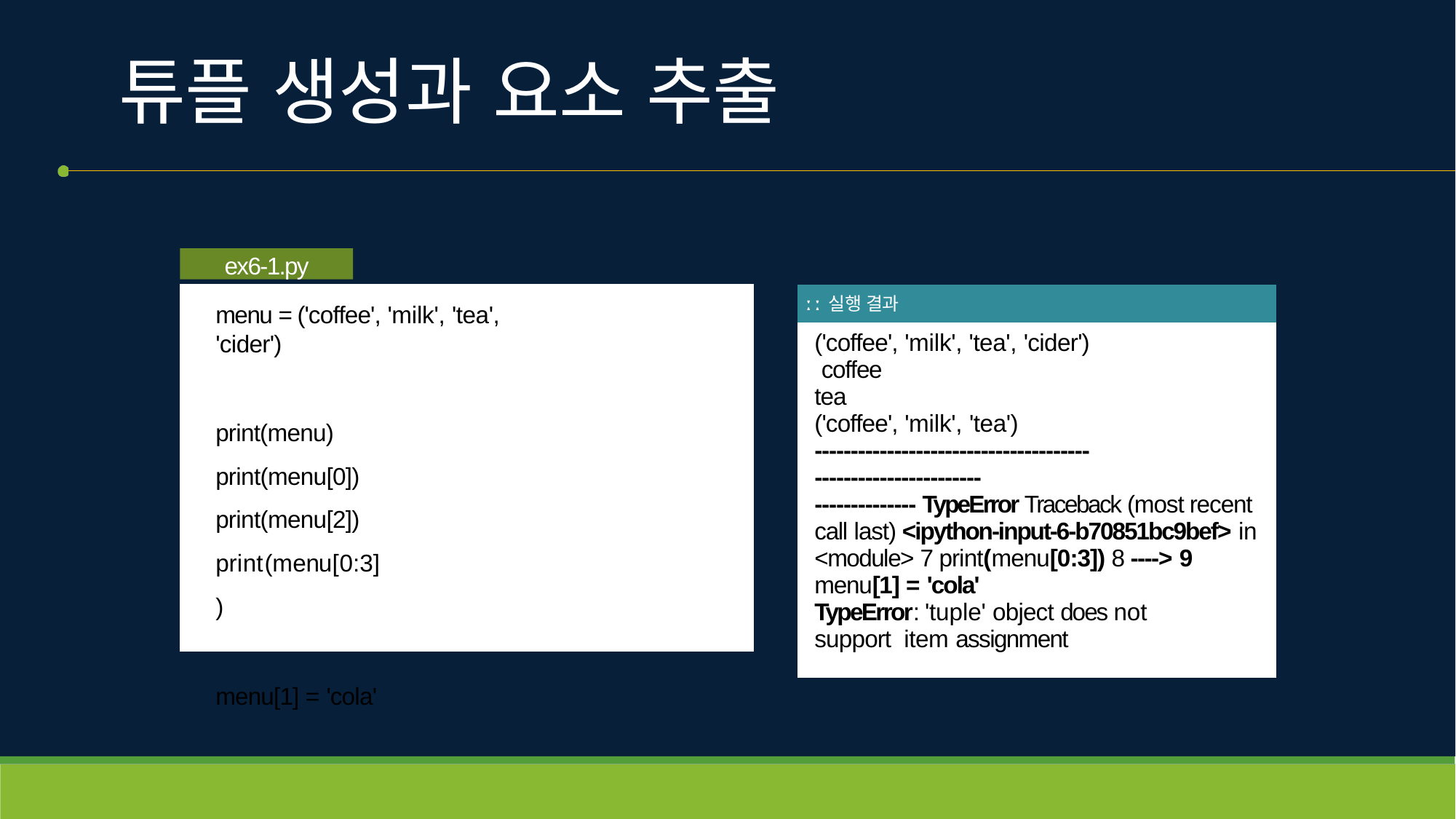

# 튜플 생성과 요소 추출

ex6-1.py

| ː ː 실행 결과 |
| --- |
| ('coffee', 'milk', 'tea', 'cider') coffee tea ('coffee', 'milk', 'tea') ------------------------------------------------------------- -------------- TypeError Traceback (most recent call last) <ipython-input-6-b70851bc9bef> in <module> 7 print(menu[0:3]) 8 ----> 9 menu[1] = 'cola' TypeError: 'tuple' object does not support item assignment |

menu = ('coffee', 'milk', 'tea', 'cider')

print(menu)  print(menu[0])  print(menu[2])  print(menu[0:3])

menu[1] = 'cola'